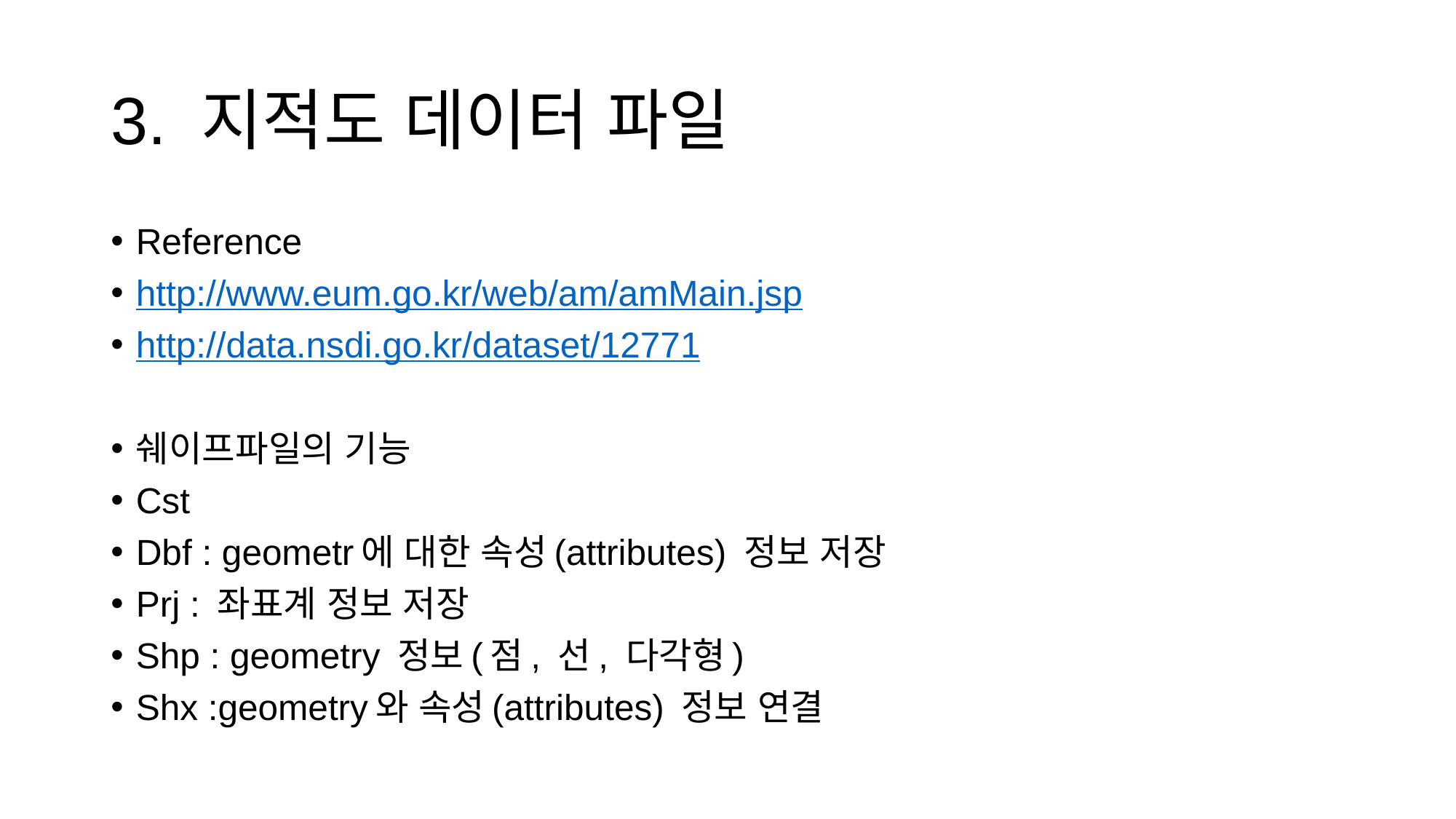

# 3. 지적도 데이터 파일
Reference
http://www.eum.go.kr/web/am/amMain.jsp
http://data.nsdi.go.kr/dataset/12771

쉐이프파일의 기능
Cst
Dbf : geometr에 대한 속성(attributes) 정보 저장
Prj : 좌표계 정보 저장
Shp : geometry 정보(점, 선, 다각형)
Shx :geometry와 속성(attributes) 정보 연결